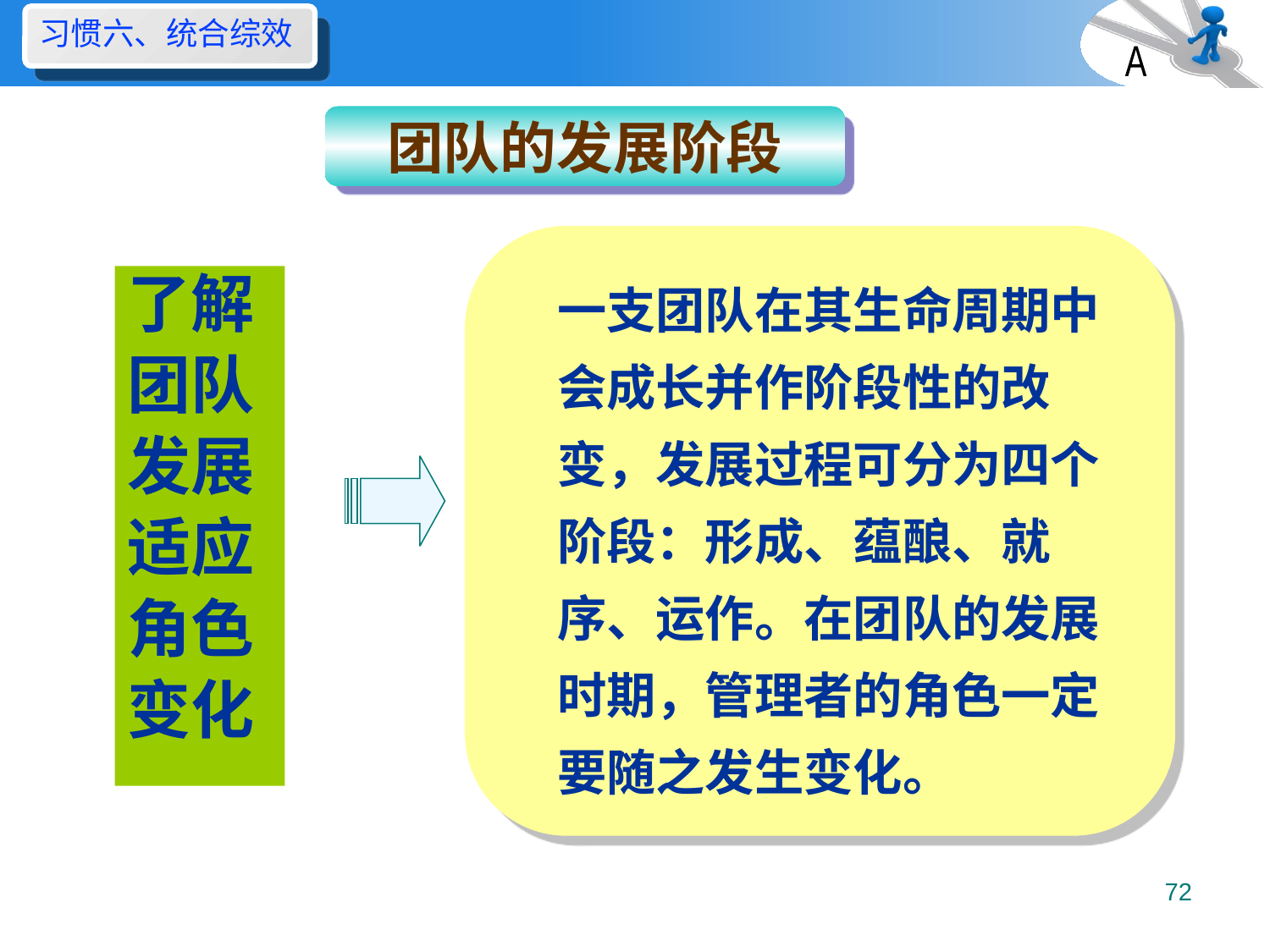

习惯六、统合综效
A
团队的发展阶段
一支团队在其生命周期中会成长并作阶段性的改变，发展过程可分为四个阶段：形成、蕴酿、就序、运作。在团队的发展时期，管理者的角色一定要随之发生变化。
了解
团队
发展
适应
角色
变化

72